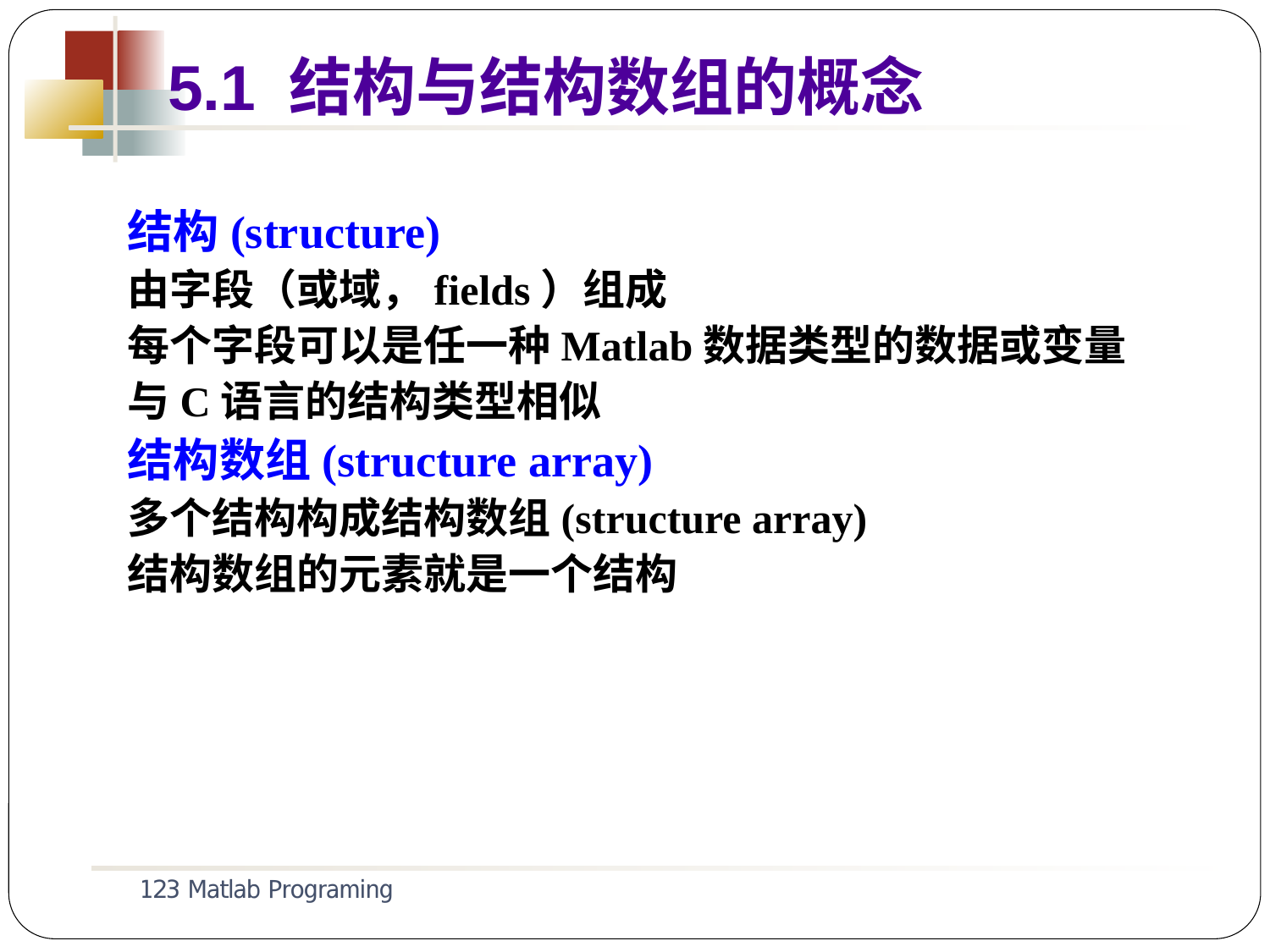

5.1 结构与结构数组的概念
结构(structure)
由字段（或域，fields）组成
每个字段可以是任一种Matlab数据类型的数据或变量
与C语言的结构类型相似
结构数组(structure array)
多个结构构成结构数组(structure array)
结构数组的元素就是一个结构
123 Matlab Programing